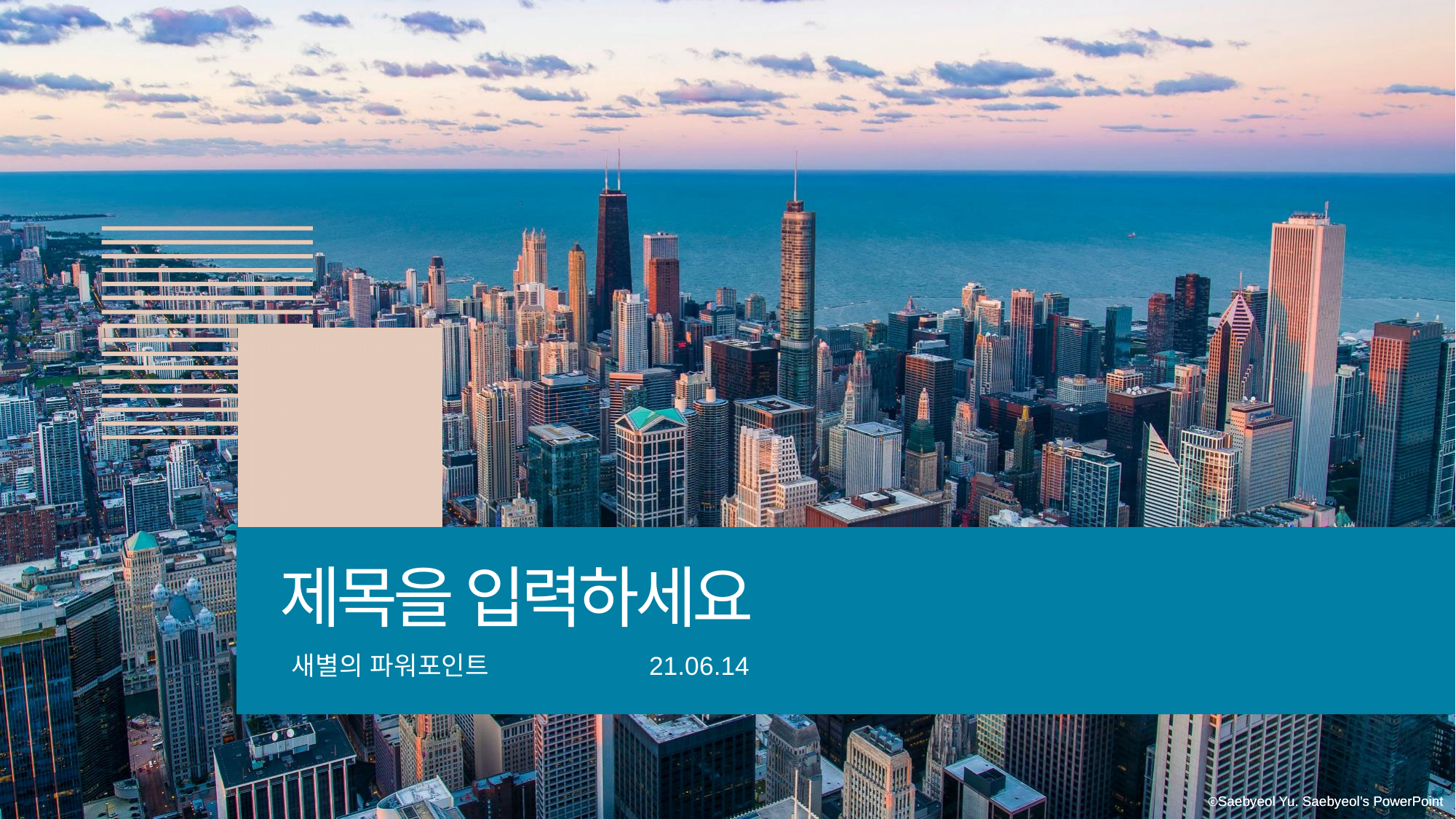

제목을 입력하세요
21.06.14
새별의 파워포인트
ⓒSaebyeol Yu. Saebyeol’s PowerPoint